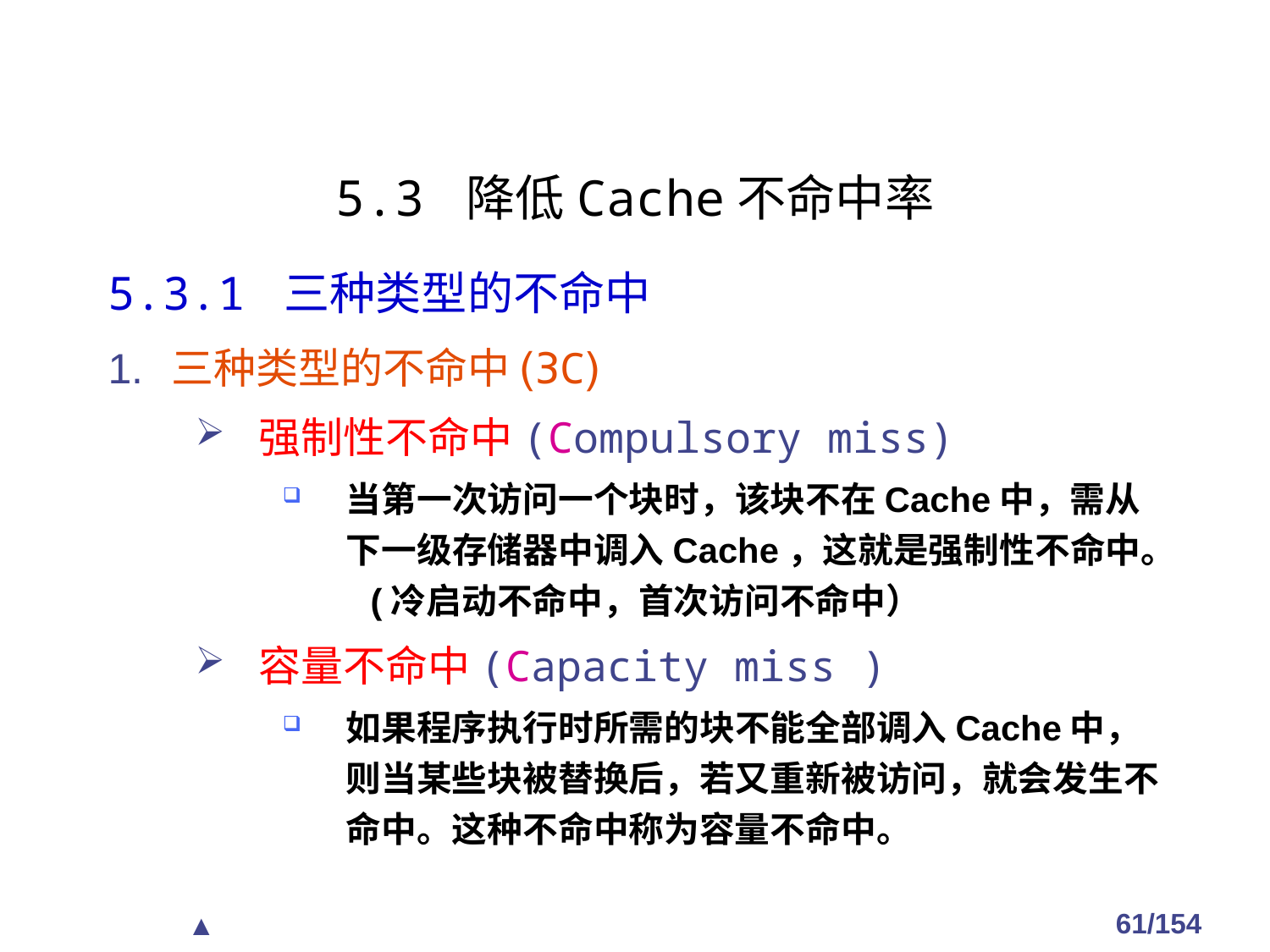

#
5.3 降低Cache不命中率
5.3.1 三种类型的不命中
三种类型的不命中(3C)
强制性不命中(Compulsory miss)
当第一次访问一个块时，该块不在Cache中，需从下一级存储器中调入Cache，这就是强制性不命中。  (冷启动不命中，首次访问不命中）
容量不命中(Capacity miss )
如果程序执行时所需的块不能全部调入Cache中，则当某些块被替换后，若又重新被访问，就会发生不命中。这种不命中称为容量不命中。